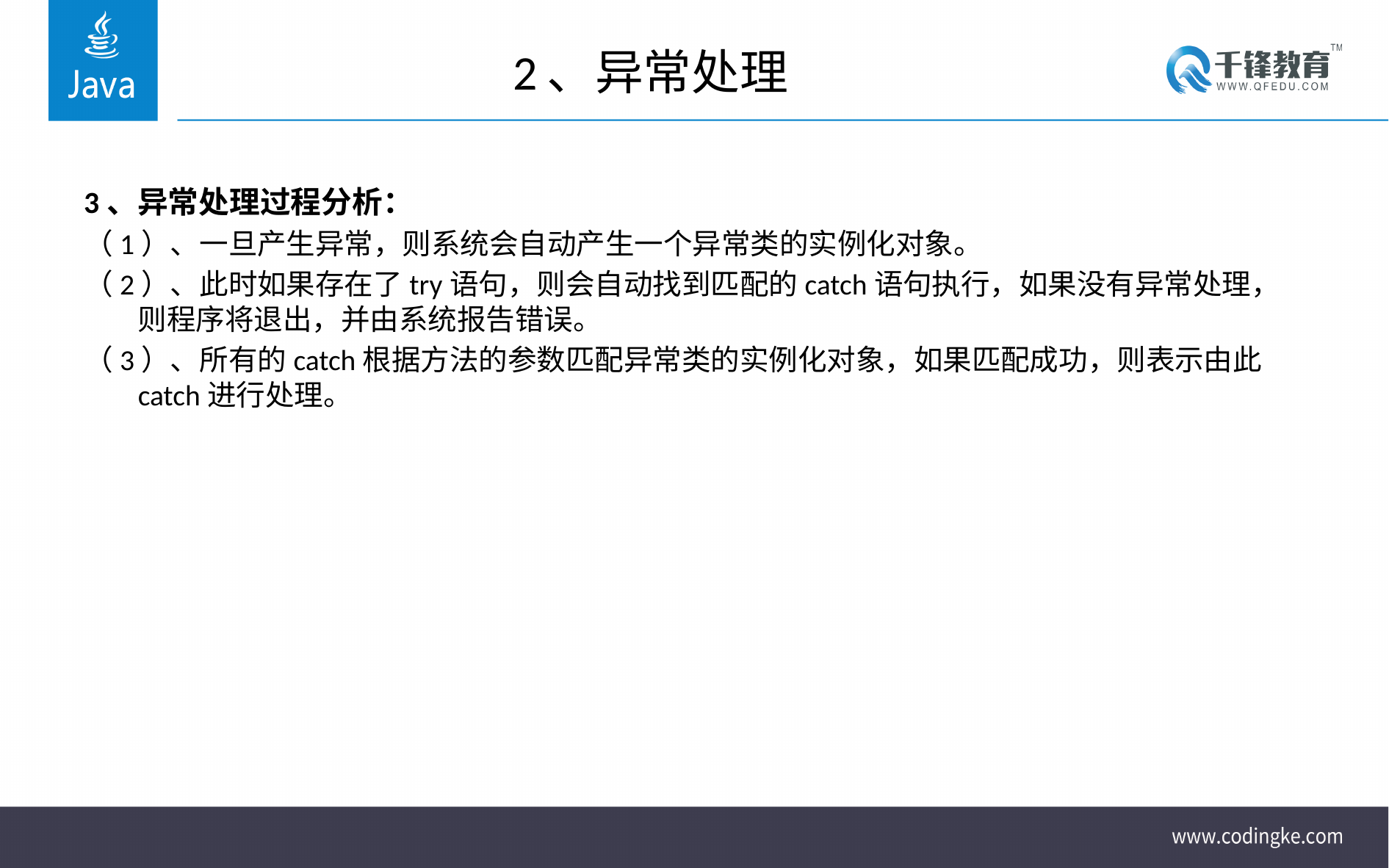

# 2、异常处理
3、异常处理过程分析：
（1）、一旦产生异常，则系统会自动产生一个异常类的实例化对象。
（2）、此时如果存在了try语句，则会自动找到匹配的catch语句执行，如果没有异常处理，则程序将退出，并由系统报告错误。
（3）、所有的catch根据方法的参数匹配异常类的实例化对象，如果匹配成功，则表示由此catch进行处理。